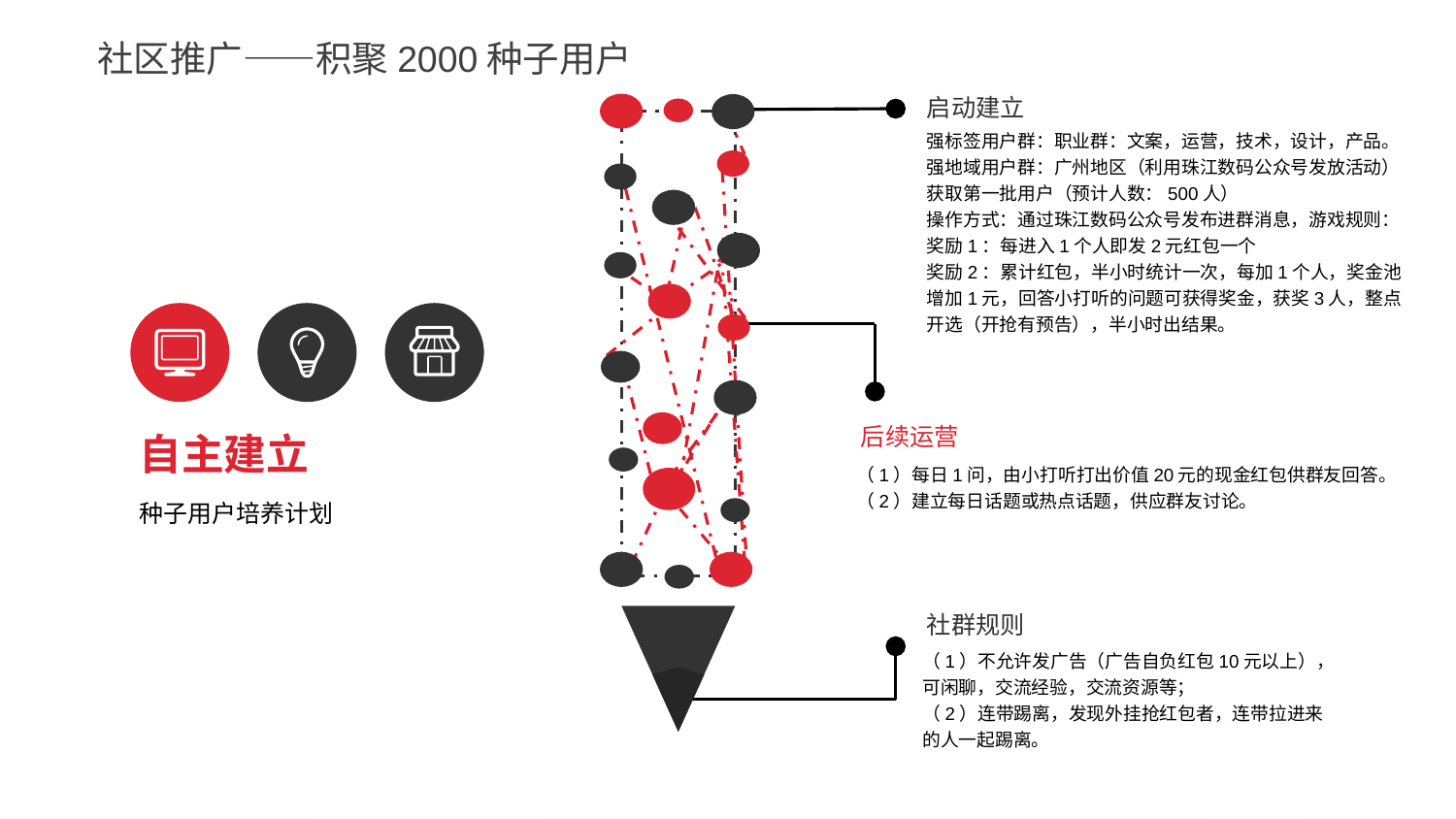

社区推广——积聚2000种子用户
启动建立
强标签用户群：职业群：文案，运营，技术，设计，产品。
强地域用户群：广州地区（利用珠江数码公众号发放活动）
获取第一批用户（预计人数：500人）
操作方式：通过珠江数码公众号发布进群消息，游戏规则：
奖励1：每进入1个人即发2元红包一个
奖励2：累计红包，半小时统计一次，每加1个人，奖金池增加1元，回答小打听的问题可获得奖金，获奖3人，整点开选（开抢有预告），半小时出结果。

后续运营
（1）每日1问，由小打听打出价值20元的现金红包供群友回答。
（2）建立每日话题或热点话题，供应群友讨论。
自主建立
种子用户培养计划
社群规则
（1）不允许发广告（广告自负红包10元以上），可闲聊，交流经验，交流资源等；
（2）连带踢离，发现外挂抢红包者，连带拉进来的人一起踢离。